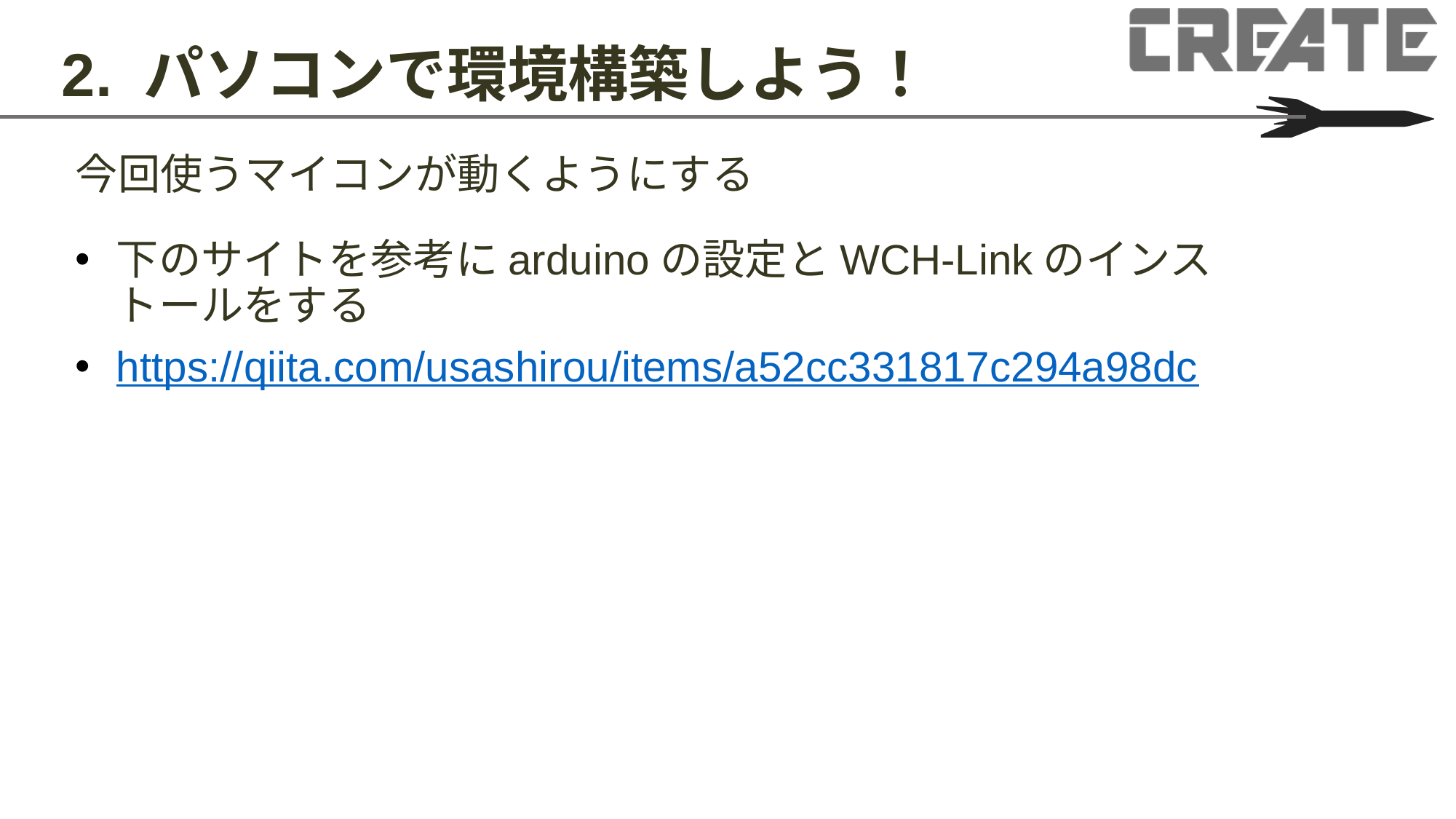

# 2. パソコンで環境構築しよう！
今回使うマイコンが動くようにする
下のサイトを参考にarduinoの設定とWCH-Linkのインストールをする
https://qiita.com/usashirou/items/a52cc331817c294a98dc